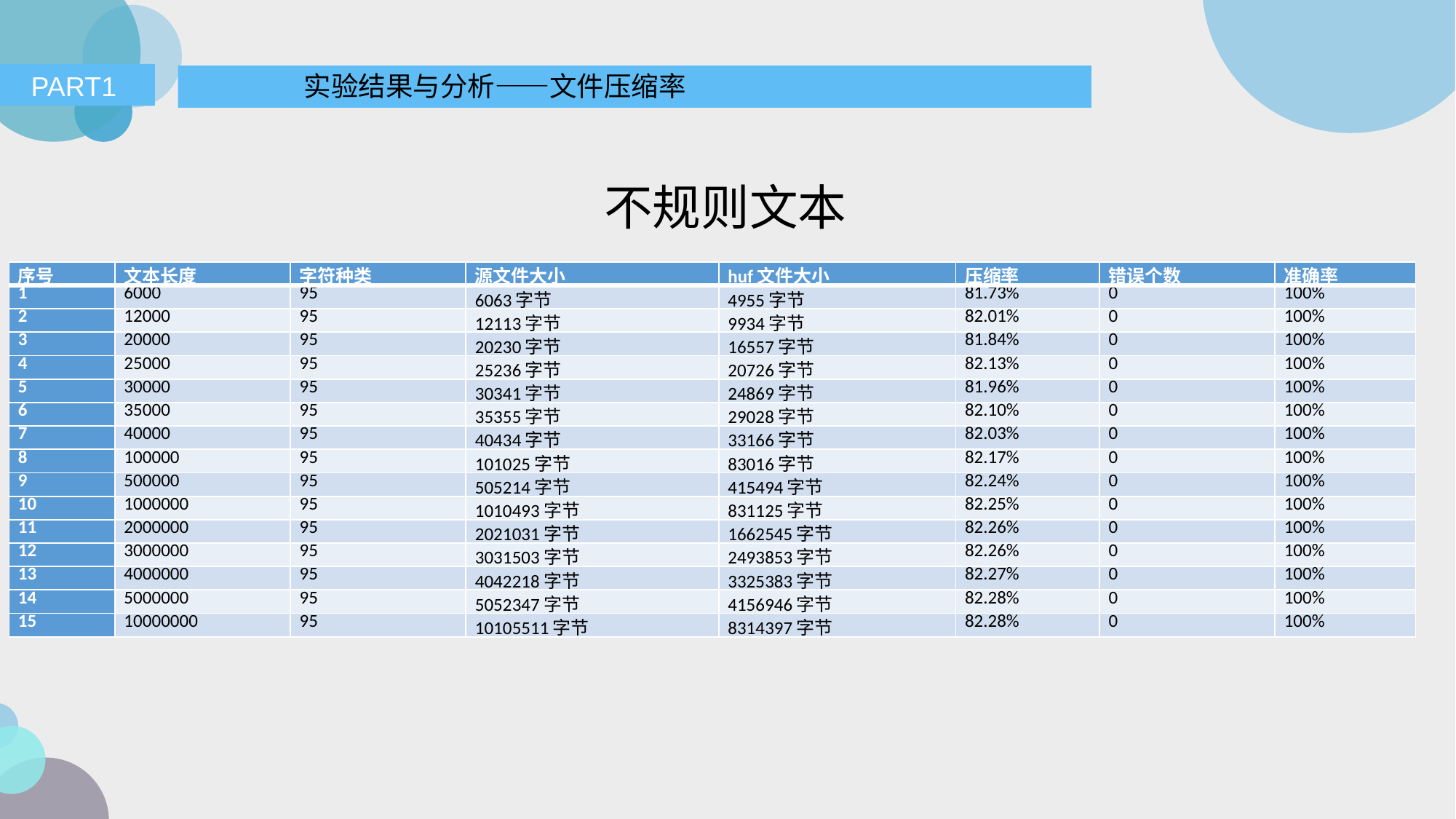

PART1
实验结果与分析——文件压缩率

不规则文本
| 序号 | 文本长度 | 字符种类 | 源文件大小 | huf文件大小 | 压缩率 | 错误个数 | 准确率 |
| --- | --- | --- | --- | --- | --- | --- | --- |
| 1 | 6000 | 95 | 6063字节 | 4955字节 | 81.73% | 0 | 100% |
| 2 | 12000 | 95 | 12113字节 | 9934字节 | 82.01% | 0 | 100% |
| 3 | 20000 | 95 | 20230字节 | 16557字节 | 81.84% | 0 | 100% |
| 4 | 25000 | 95 | 25236字节 | 20726字节 | 82.13% | 0 | 100% |
| 5 | 30000 | 95 | 30341字节 | 24869字节 | 81.96% | 0 | 100% |
| 6 | 35000 | 95 | 35355字节 | 29028字节 | 82.10% | 0 | 100% |
| 7 | 40000 | 95 | 40434字节 | 33166字节 | 82.03% | 0 | 100% |
| 8 | 100000 | 95 | 101025字节 | 83016字节 | 82.17% | 0 | 100% |
| 9 | 500000 | 95 | 505214字节 | 415494字节 | 82.24% | 0 | 100% |
| 10 | 1000000 | 95 | 1010493字节 | 831125字节 | 82.25% | 0 | 100% |
| 11 | 2000000 | 95 | 2021031字节 | 1662545字节 | 82.26% | 0 | 100% |
| 12 | 3000000 | 95 | 3031503字节 | 2493853字节 | 82.26% | 0 | 100% |
| 13 | 4000000 | 95 | 4042218字节 | 3325383字节 | 82.27% | 0 | 100% |
| 14 | 5000000 | 95 | 5052347字节 | 4156946字节 | 82.28% | 0 | 100% |
| 15 | 10000000 | 95 | 10105511字节 | 8314397字节 | 82.28% | 0 | 100% |